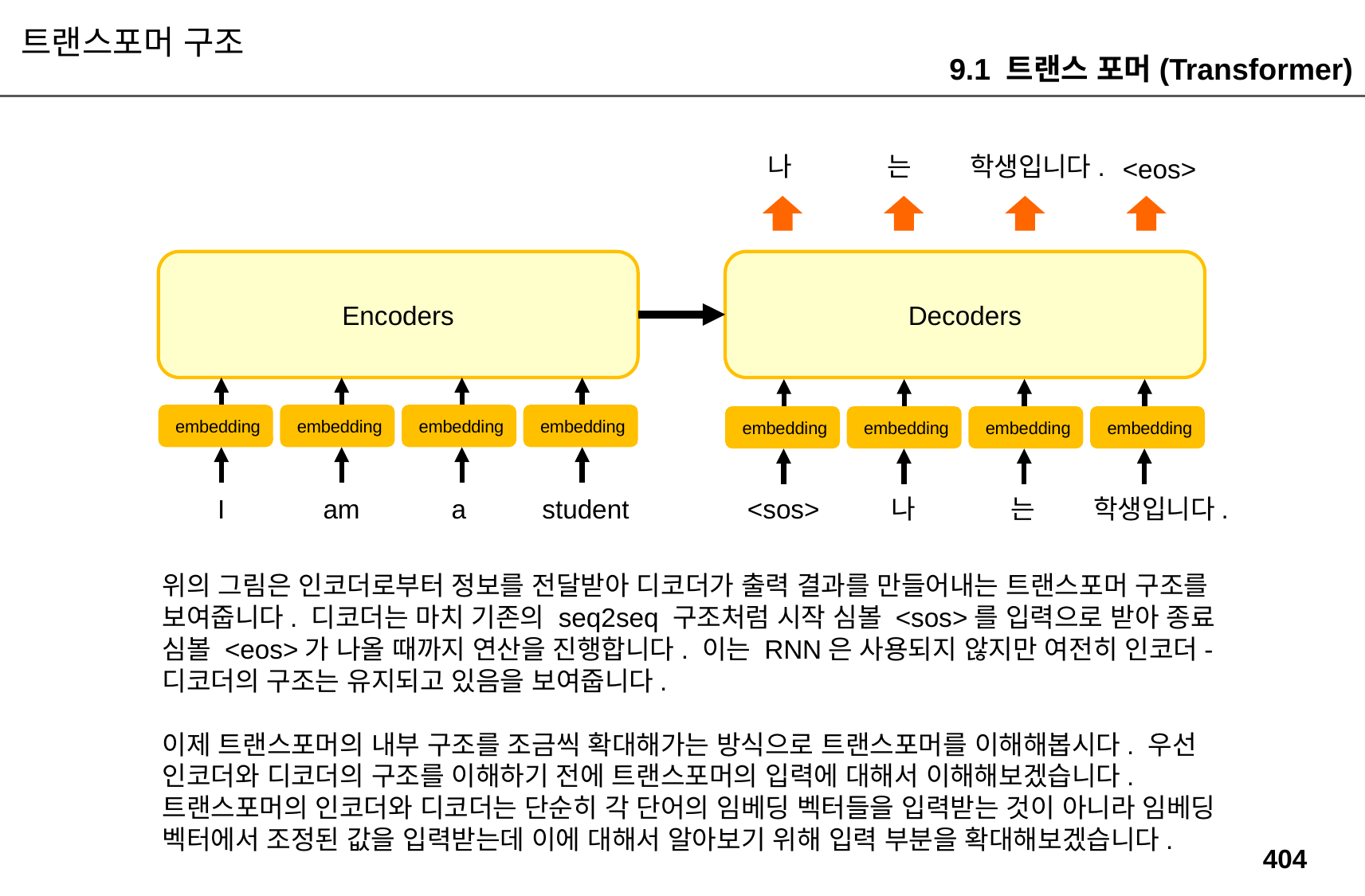

트랜스포머 구조
9.1 트랜스 포머(Transformer)
나
는
학생입니다.
<eos>

Encoders
Decoders
embedding
embedding
embedding
embedding
embedding
embedding
embedding
embedding
am
a
<sos>
나
는
I
student
학생입니다.
위의 그림은 인코더로부터 정보를 전달받아 디코더가 출력 결과를 만들어내는 트랜스포머 구조를 보여줍니다. 디코더는 마치 기존의 seq2seq 구조처럼 시작 심볼 <sos>를 입력으로 받아 종료 심볼 <eos>가 나올 때까지 연산을 진행합니다. 이는 RNN은 사용되지 않지만 여전히 인코더-디코더의 구조는 유지되고 있음을 보여줍니다.

이제 트랜스포머의 내부 구조를 조금씩 확대해가는 방식으로 트랜스포머를 이해해봅시다. 우선 인코더와 디코더의 구조를 이해하기 전에 트랜스포머의 입력에 대해서 이해해보겠습니다. 트랜스포머의 인코더와 디코더는 단순히 각 단어의 임베딩 벡터들을 입력받는 것이 아니라 임베딩 벡터에서 조정된 값을 입력받는데 이에 대해서 알아보기 위해 입력 부분을 확대해보겠습니다.